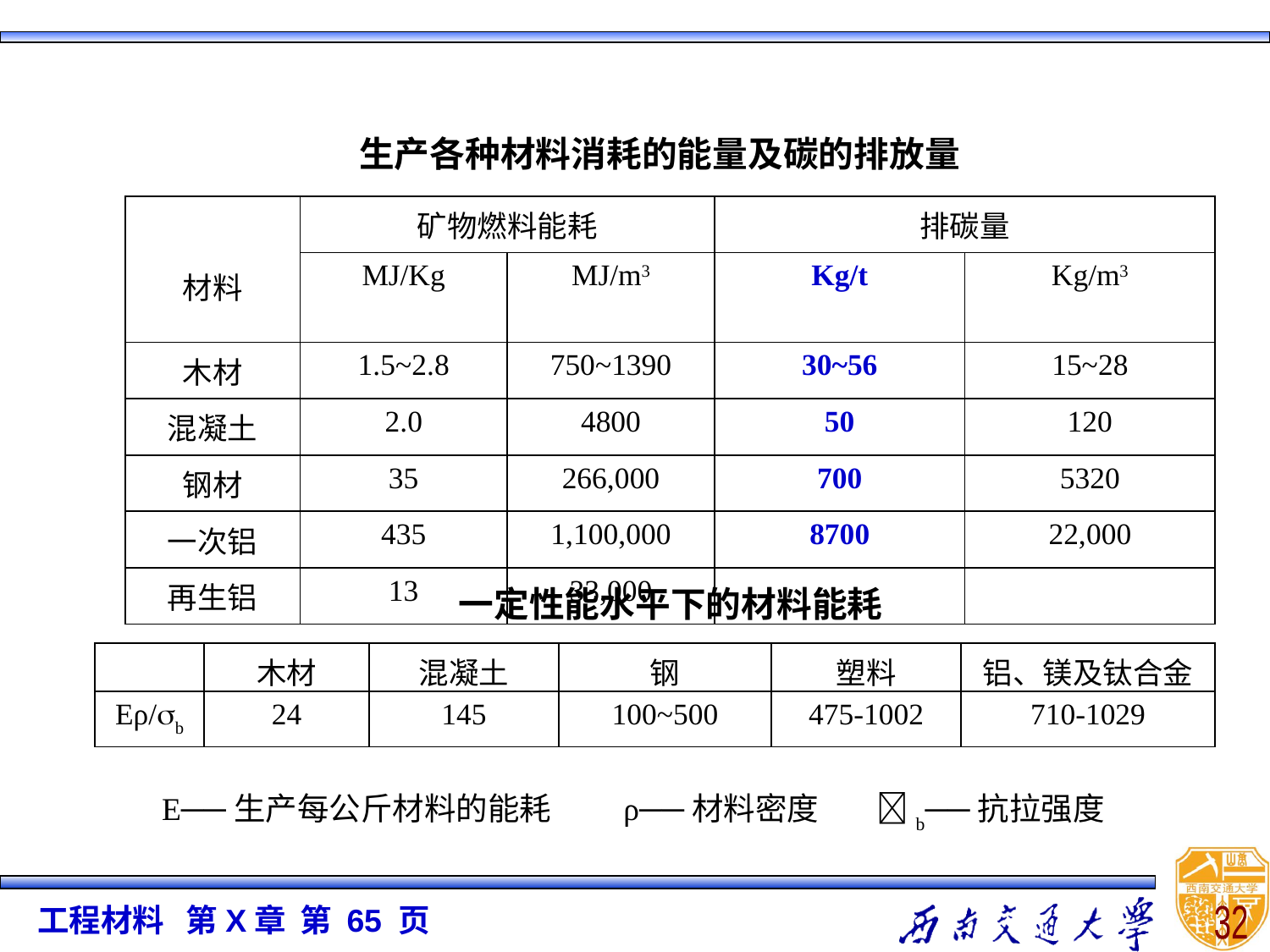

生产各种材料消耗的能量及碳的排放量
| 材料 | 矿物燃料能耗 |  | 排碳量 |  |
| --- | --- | --- | --- | --- |
|  | MJ/Kg | MJ/m3 | Kg/t | Kg/m3 |
| 木材 | 1.5~2.8 | 750~1390 | 30~56 | 15~28 |
| 混凝土 | 2.0 | 4800 | 50 | 120 |
| 钢材 | 35 | 266,000 | 700 | 5320 |
| 一次铝 | 435 | 1,100,000 | 8700 | 22,000 |
| 再生铝 | 13 | 33,000 |  |  |
一定性能水平下的材料能耗
|  | 木材 | 混凝土 | 钢 | 塑料 | 铝、镁及钛合金 |
| --- | --- | --- | --- | --- | --- |
| Eρ/σb | 24 | 145 | 100~500 | 475-1002 | 710-1029 |
E──生产每公斤材料的能耗         ρ──材料密度        σb──抗拉强度
32